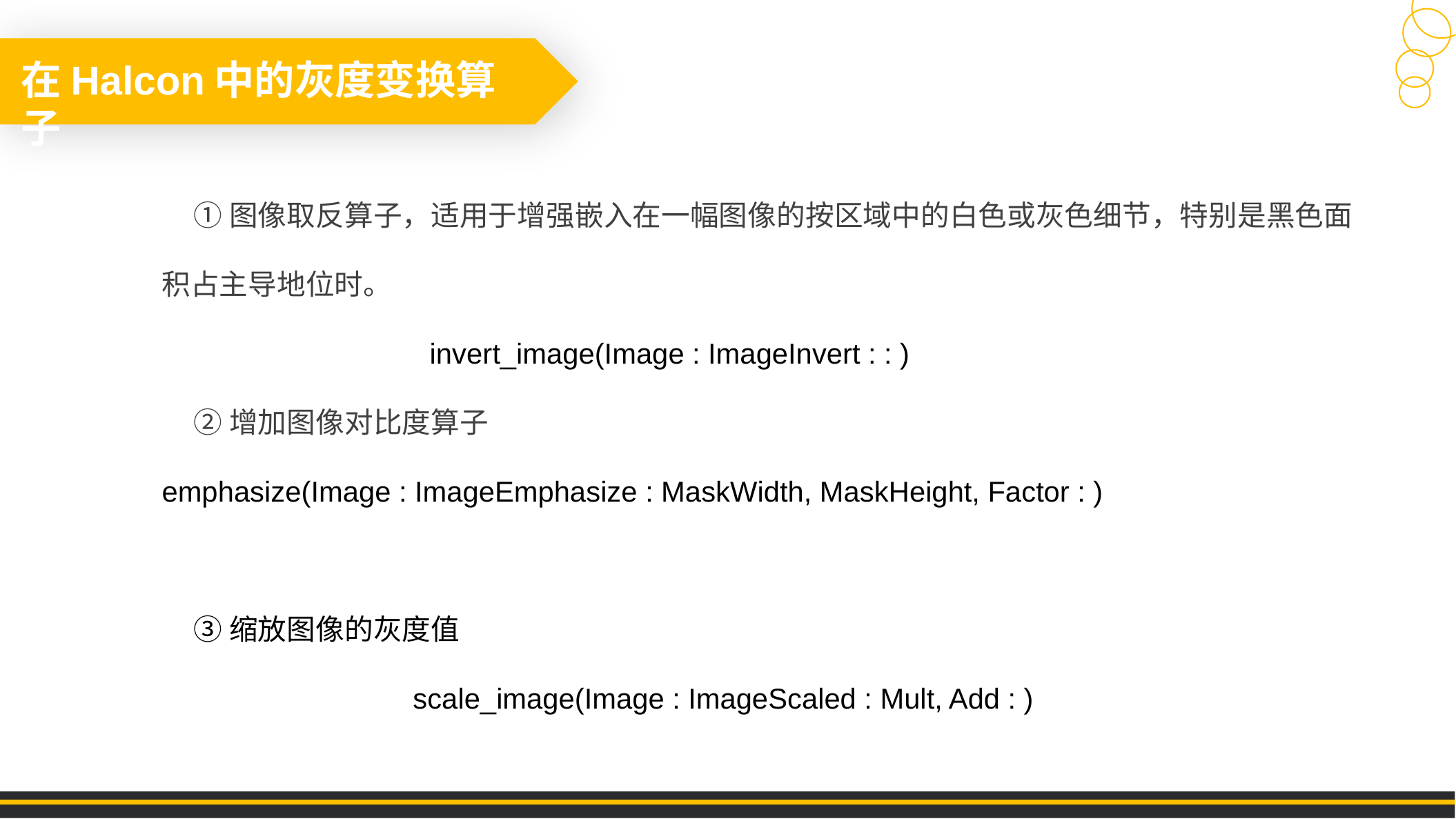

在Halcon中的灰度变换算子

     ①图像取反算子，适用于增强嵌入在一幅图像的按区域中的白色或灰色细节，特别是黑色面积占主导地位时。
invert_image(Image : ImageInvert : : )
     ②增加图像对比度算子
emphasize(Image : ImageEmphasize : MaskWidth, MaskHeight, Factor : )
     ③缩放图像的灰度值
scale_image(Image : ImageScaled : Mult, Add : )